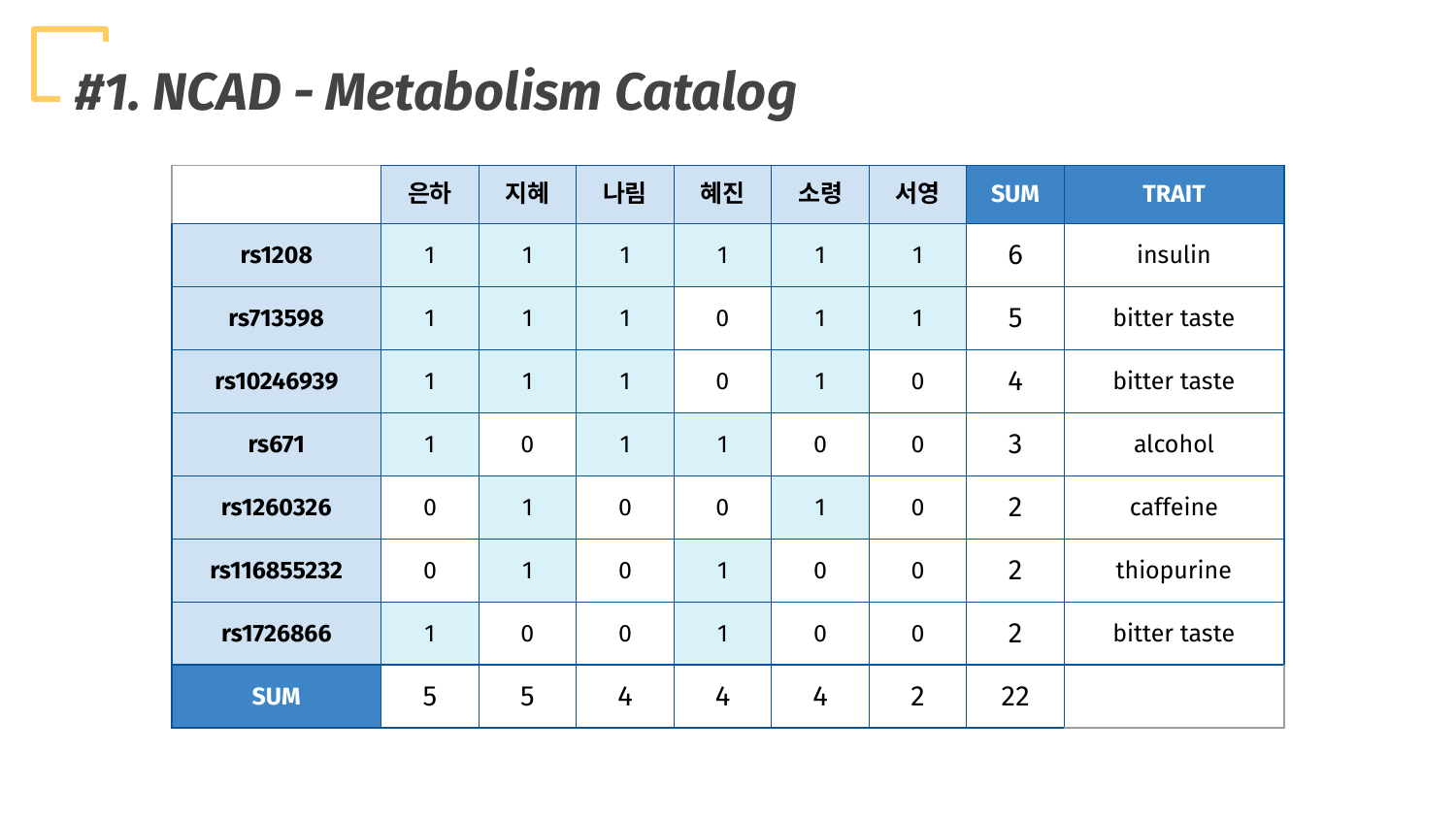

#1. NCAD - Metabolism Catalog
|  | 은하 | 지혜 | 나림 | 혜진 | 소령 | 서영 | SUM | TRAIT |
| --- | --- | --- | --- | --- | --- | --- | --- | --- |
| rs1208 | 1 | 1 | 1 | 1 | 1 | 1 | 6 | insulin |
| rs713598 | 1 | 1 | 1 | 0 | 1 | 1 | 5 | bitter taste |
| rs10246939 | 1 | 1 | 1 | 0 | 1 | 0 | 4 | bitter taste |
| rs671 | 1 | 0 | 1 | 1 | 0 | 0 | 3 | alcohol |
| rs1260326 | 0 | 1 | 0 | 0 | 1 | 0 | 2 | caffeine |
| rs116855232 | 0 | 1 | 0 | 1 | 0 | 0 | 2 | thiopurine |
| rs1726866 | 1 | 0 | 0 | 1 | 0 | 0 | 2 | bitter taste |
| SUM | 5 | 5 | 4 | 4 | 4 | 2 | 22 |  |